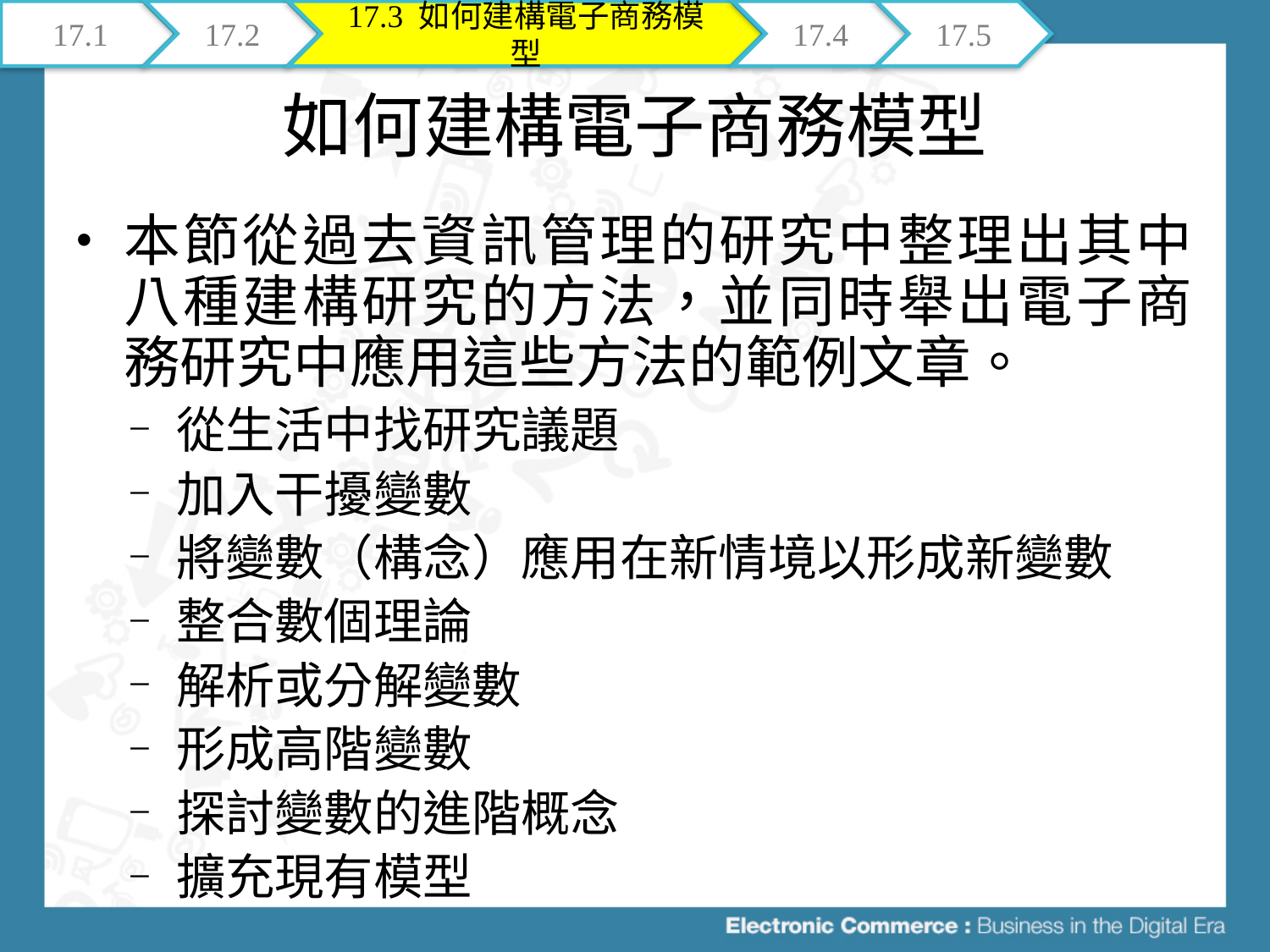

17.1
17.2
17.3 如何建構電子商務模型
17.4
17.5
# 如何建構電子商務模型
本節從過去資訊管理的研究中整理出其中八種建構研究的方法，並同時舉出電子商務研究中應用這些方法的範例文章。
從生活中找研究議題
加入干擾變數
將變數（構念）應用在新情境以形成新變數
整合數個理論
解析或分解變數
形成高階變數
探討變數的進階概念
擴充現有模型